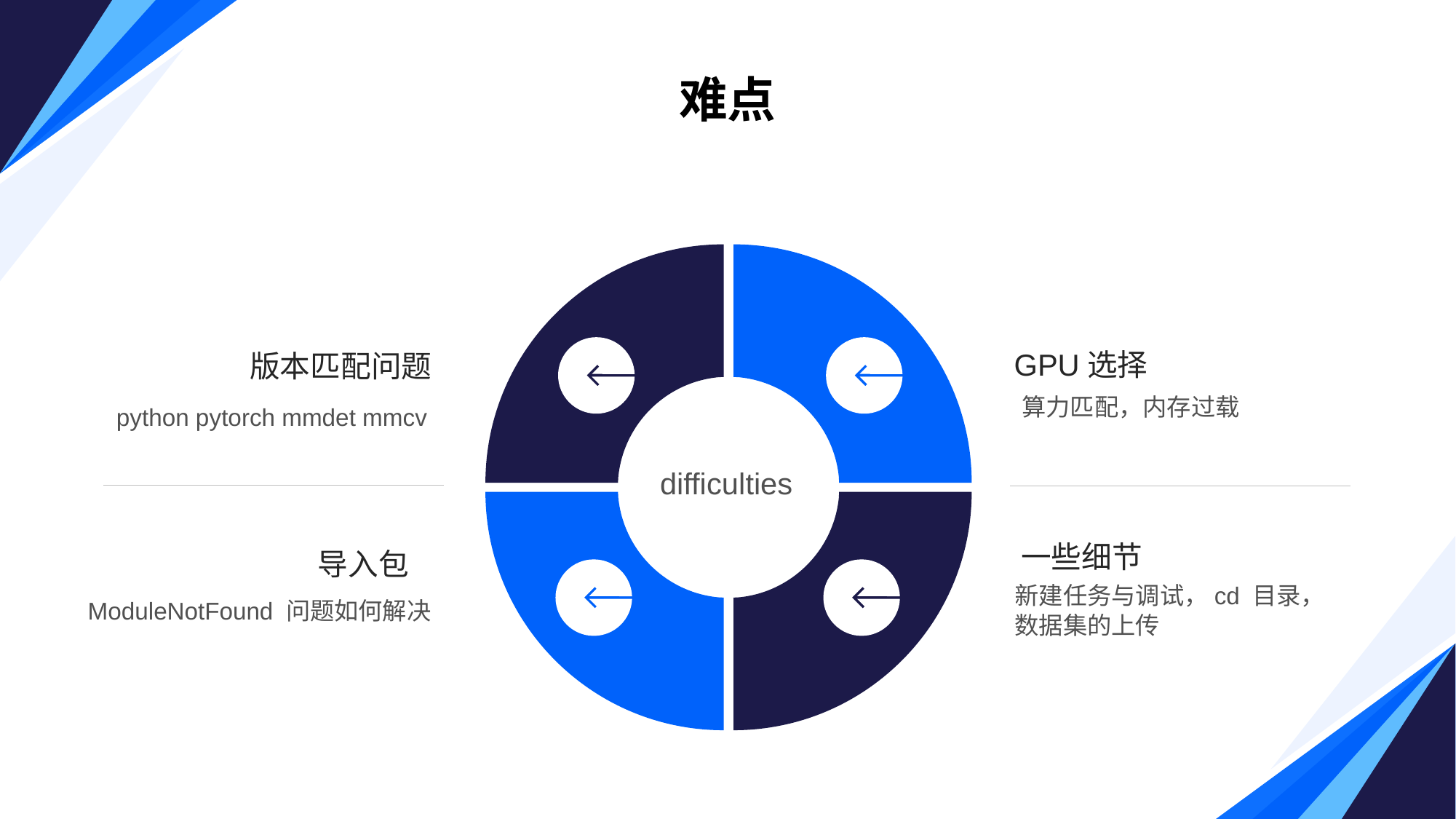

难点

GPU选择
版本匹配问题
算力匹配，内存过载
python pytorch mmdet mmcv
difficulties

一些细节
导入包

新建任务与调试，cd 目录，数据集的上传
ModuleNotFound 问题如何解决